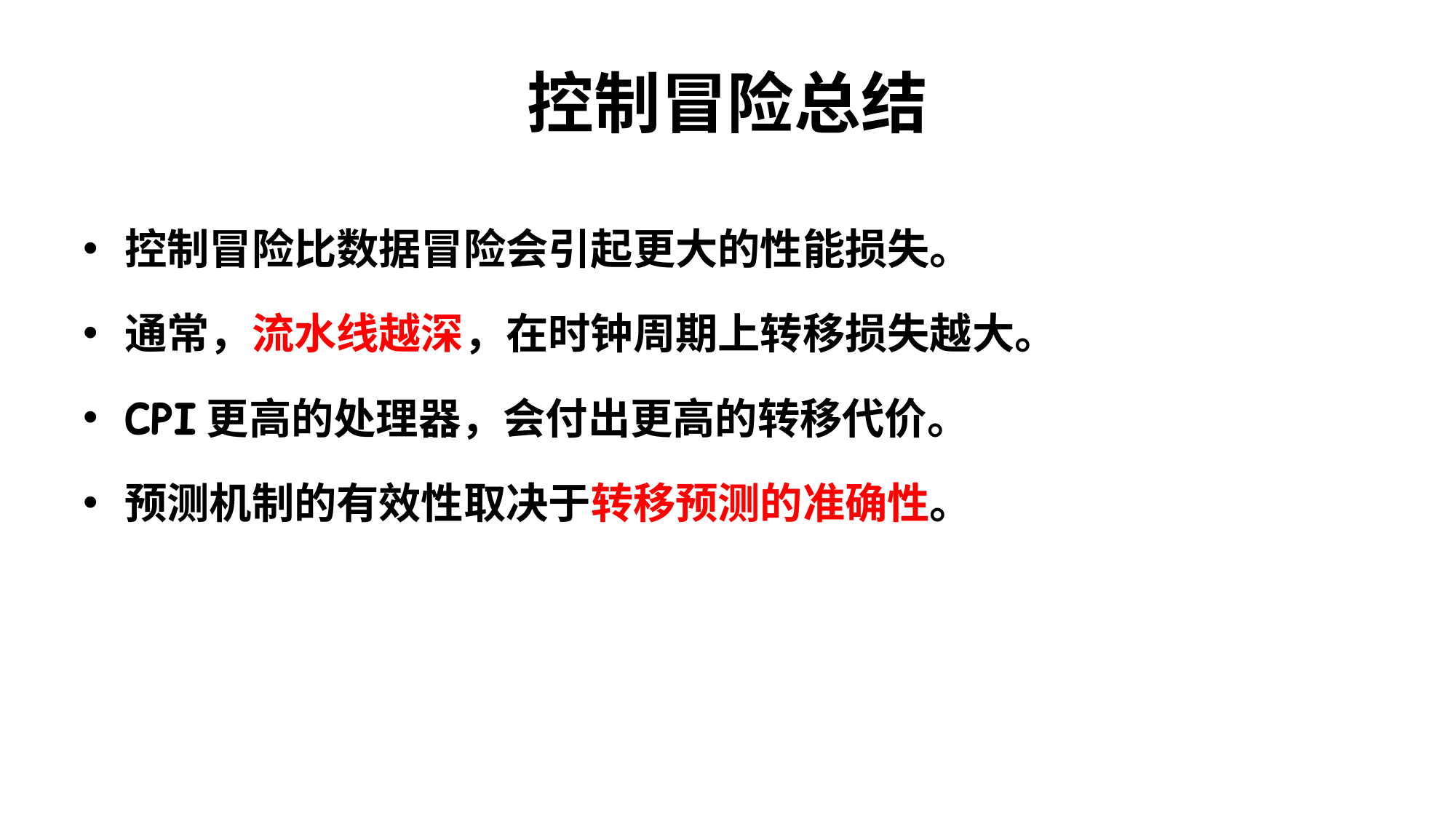

# 控制冒险总结
控制冒险比数据冒险会引起更大的性能损失。
通常，流水线越深，在时钟周期上转移损失越大。
CPI更高的处理器，会付出更高的转移代价。
预测机制的有效性取决于转移预测的准确性。

235